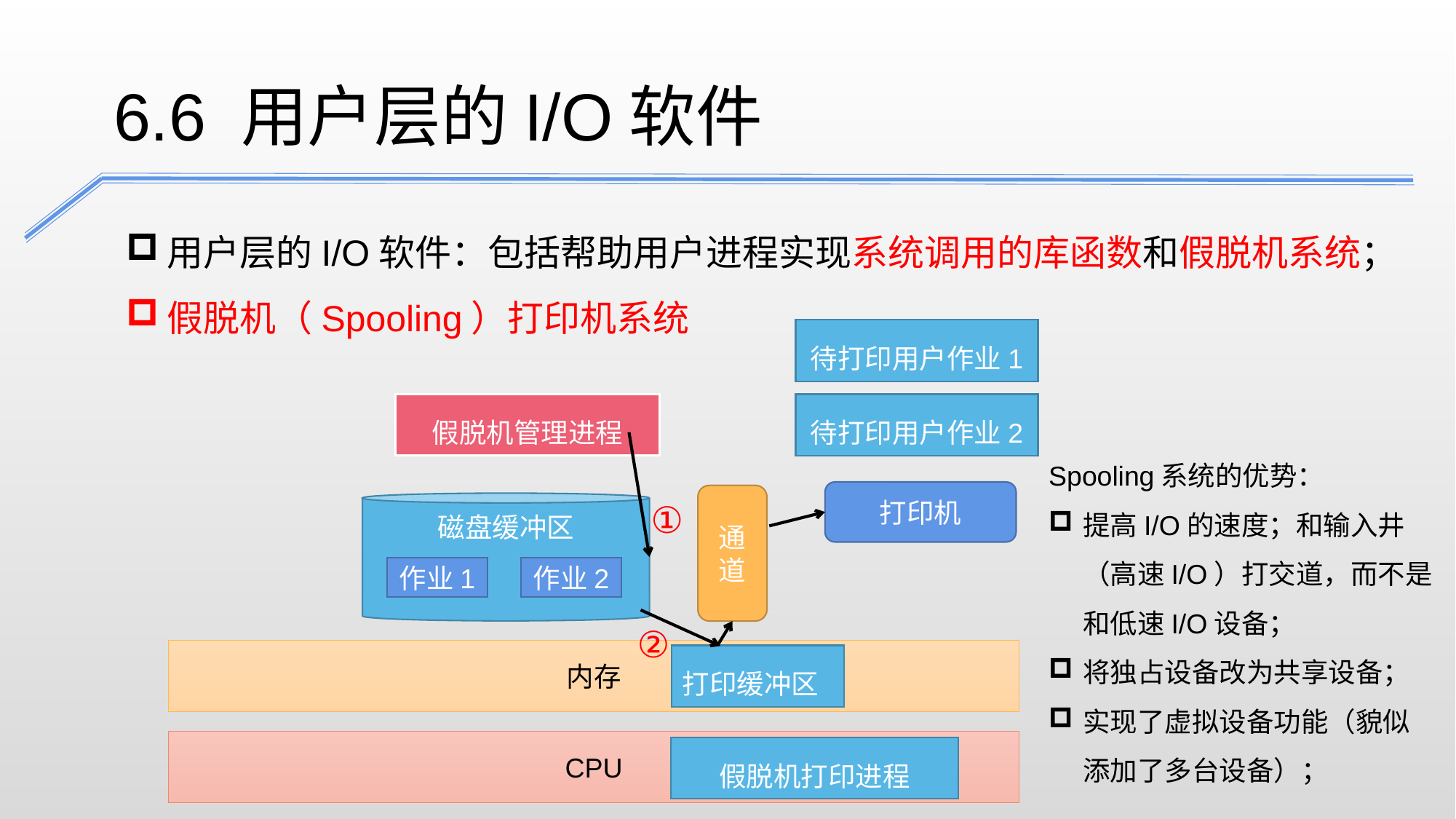

6.6 用户层的I/O软件
用户层的I/O软件：包括帮助用户进程实现系统调用的库函数和假脱机系统；
假脱机（Spooling）打印机系统

待打印用户作业1
假脱机管理进程
待打印用户作业2
Spooling系统的优势：
提高I/O的速度；和输入井（高速I/O）打交道，而不是和低速I/O设备；
将独占设备改为共享设备；
实现了虚拟设备功能（貌似添加了多台设备）；
①
打印机
通道
磁盘缓冲区

作业1
作业2
②
内存
打印缓冲区
CPU
假脱机打印进程